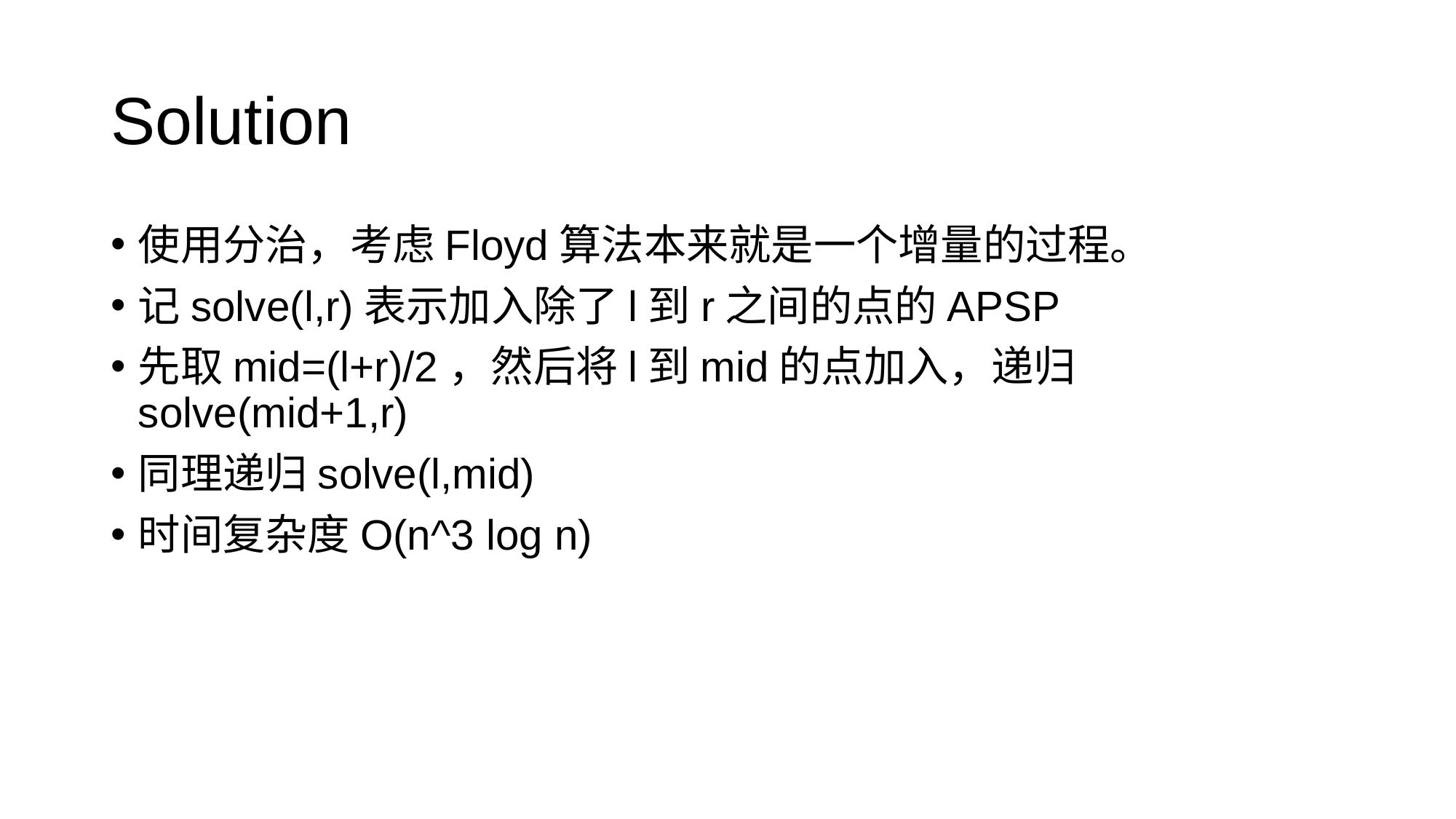

# Solution
使用分治，考虑Floyd算法本来就是一个增量的过程。
记solve(l,r)表示加入除了l到r之间的点的APSP
先取mid=(l+r)/2，然后将l到mid的点加入，递归solve(mid+1,r)
同理递归solve(l,mid)
时间复杂度O(n^3 log n)